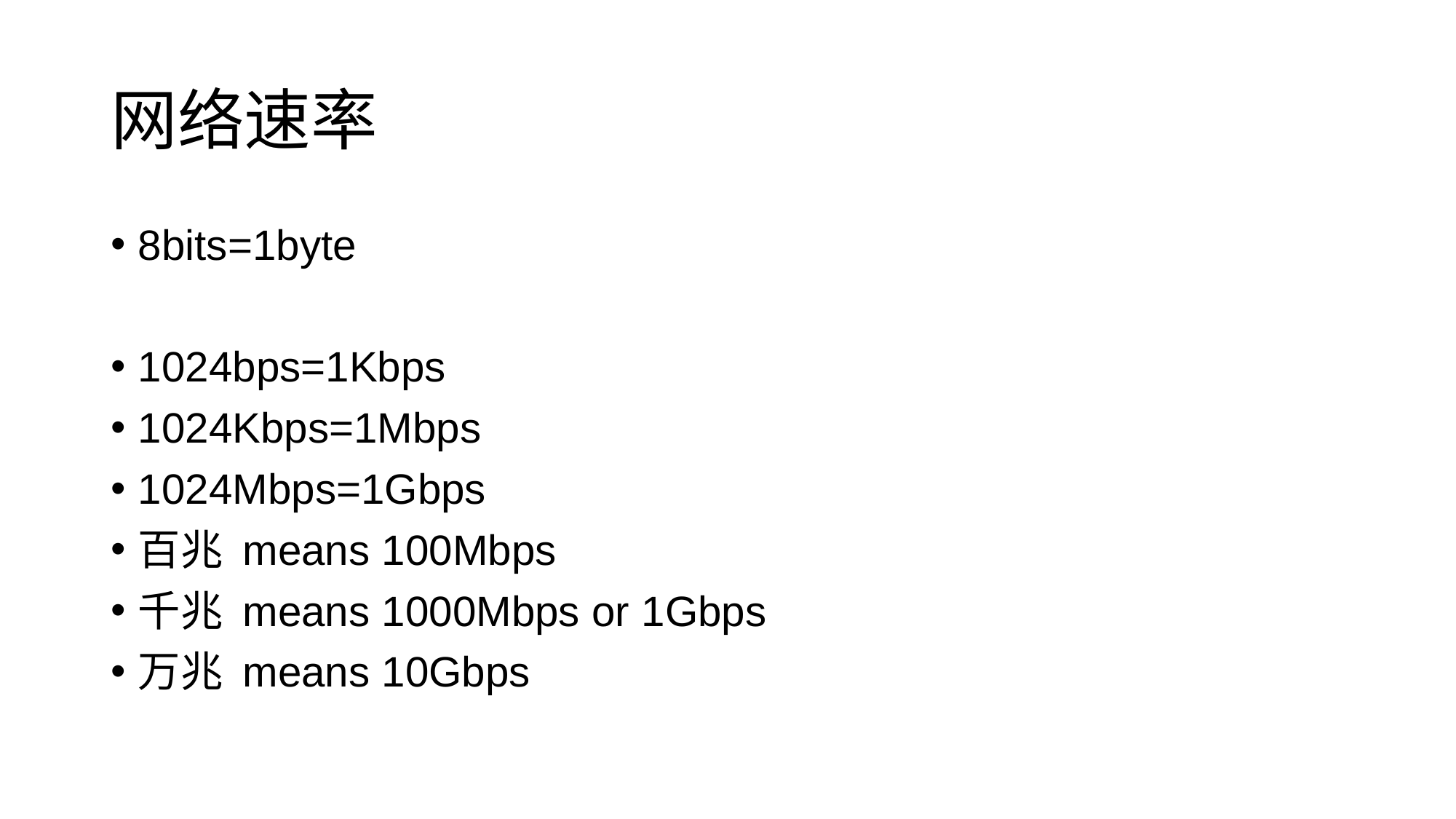

# 网络速率
8bits=1byte

1024bps=1Kbps
1024Kbps=1Mbps
1024Mbps=1Gbps
百兆 means 100Mbps
千兆 means 1000Mbps or 1Gbps
万兆 means 10Gbps